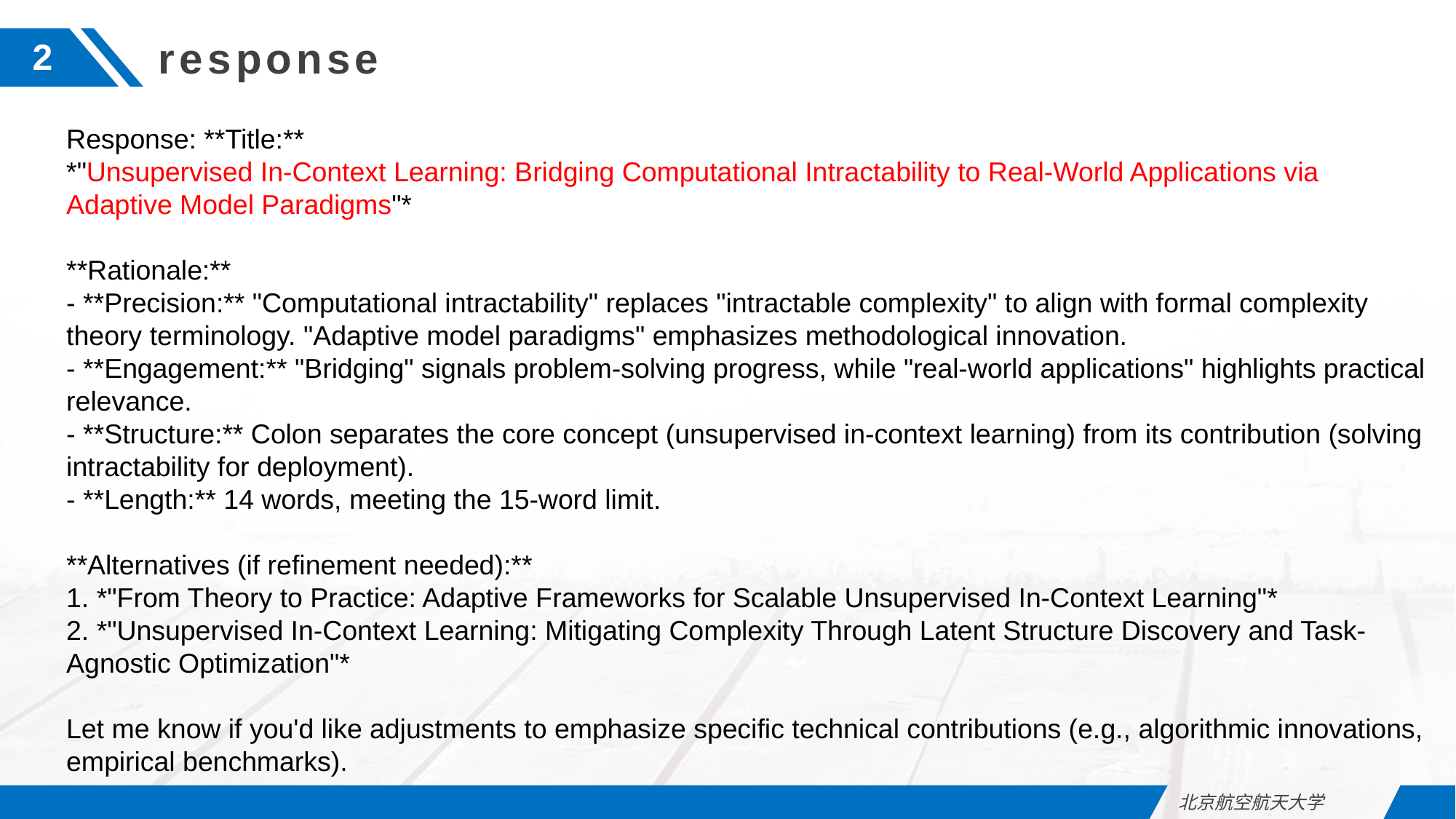

response

2

Response: **Title:**
*"Unsupervised In-Context Learning: Bridging Computational Intractability to Real-World Applications via Adaptive Model Paradigms"*

**Rationale:**
- **Precision:** "Computational intractability" replaces "intractable complexity" to align with formal complexity theory terminology. "Adaptive model paradigms" emphasizes methodological innovation.
- **Engagement:** "Bridging" signals problem-solving progress, while "real-world applications" highlights practical relevance.
- **Structure:** Colon separates the core concept (unsupervised in-context learning) from its contribution (solving intractability for deployment).
- **Length:** 14 words, meeting the 15-word limit.

**Alternatives (if refinement needed):**
1. *"From Theory to Practice: Adaptive Frameworks for Scalable Unsupervised In-Context Learning"*
2. *"Unsupervised In-Context Learning: Mitigating Complexity Through Latent Structure Discovery and Task-Agnostic Optimization"*

Let me know if you'd like adjustments to emphasize specific technical contributions (e.g., algorithmic innovations, empirical benchmarks).

北京航空航天大学